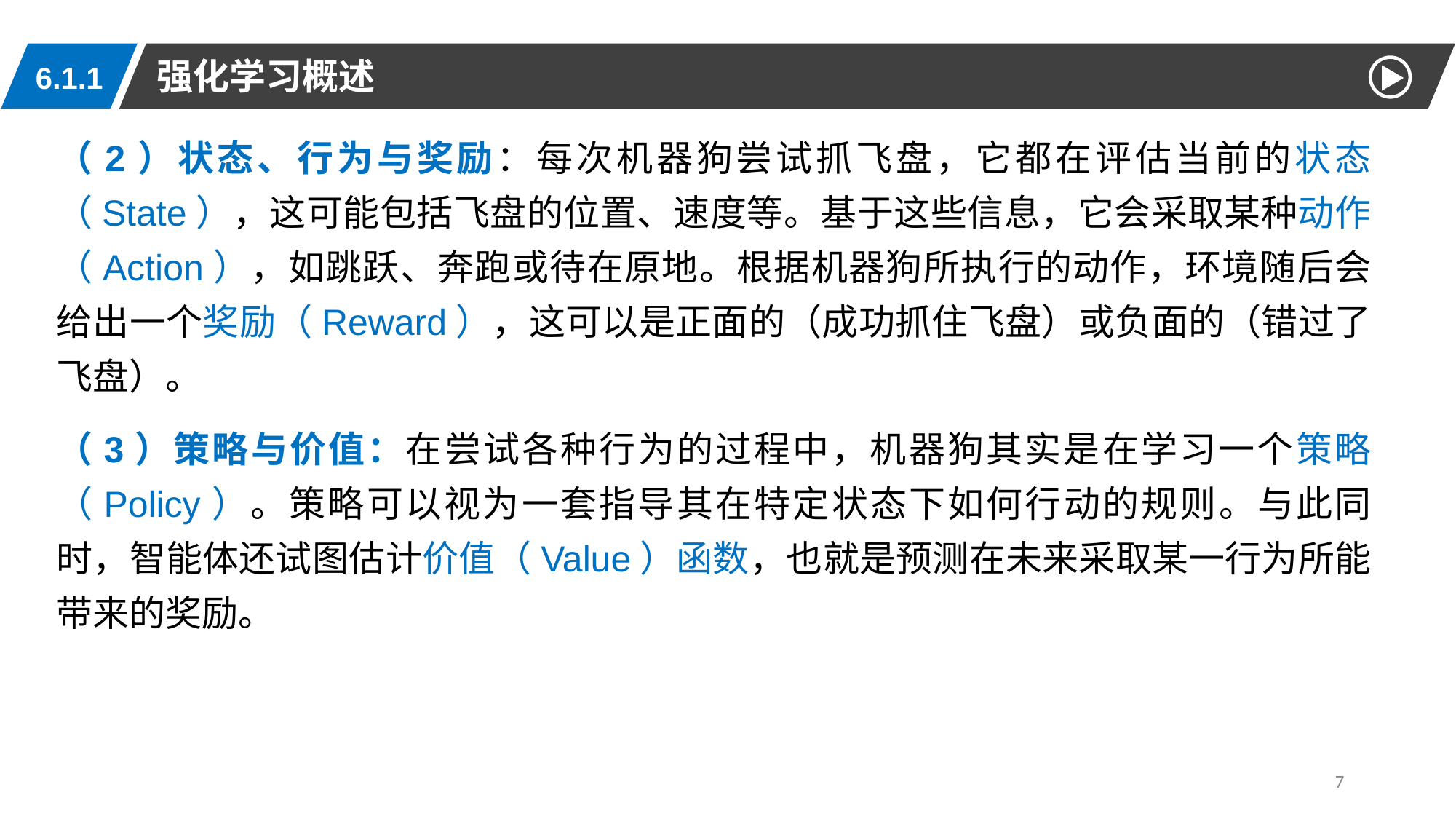

强化学习概述
6.1.1

（2）状态、行为与奖励：每次机器狗尝试抓飞盘，它都在评估当前的状态（State），这可能包括飞盘的位置、速度等。基于这些信息，它会采取某种动作（Action），如跳跃、奔跑或待在原地。根据机器狗所执行的动作，环境随后会给出一个奖励（Reward），这可以是正面的（成功抓住飞盘）或负面的（错过了飞盘）。
（3）策略与价值：在尝试各种行为的过程中，机器狗其实是在学习一个策略（Policy）。策略可以视为一套指导其在特定状态下如何行动的规则。与此同时，智能体还试图估计价值（Value）函数，也就是预测在未来采取某一行为所能带来的奖励。
7